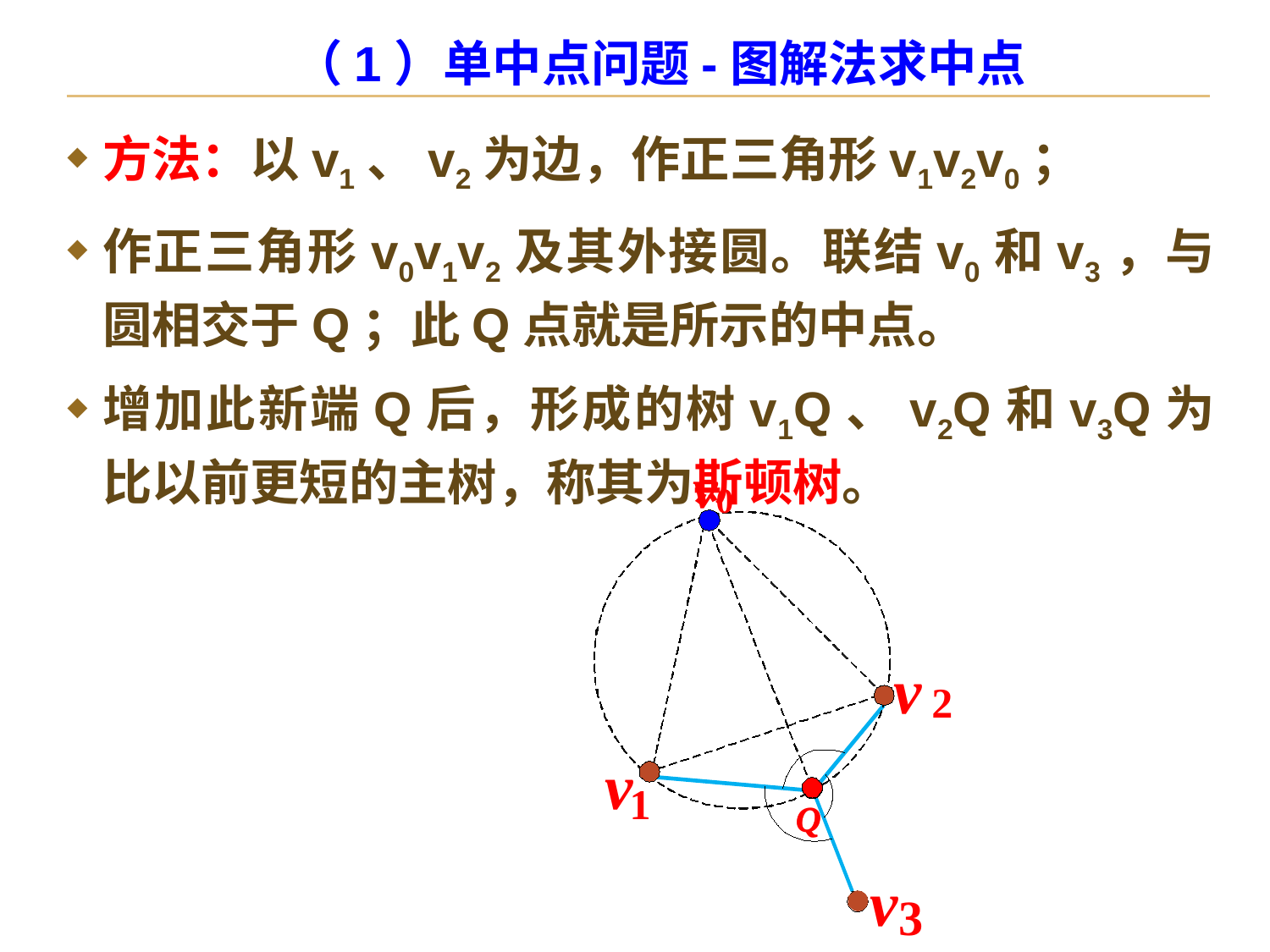

# （1）单中点问题-图解法求中点
方法：以v1、v2为边，作正三角形v1v2v0；
作正三角形v0v1v2及其外接圆。联结v0和v3，与圆相交于Q；此Q点就是所示的中点。
增加此新端Q后，形成的树v1Q、v2Q和v3Q为比以前更短的主树，称其为斯顿树。

v
0

v
2

v

Q

Q
1

v
3